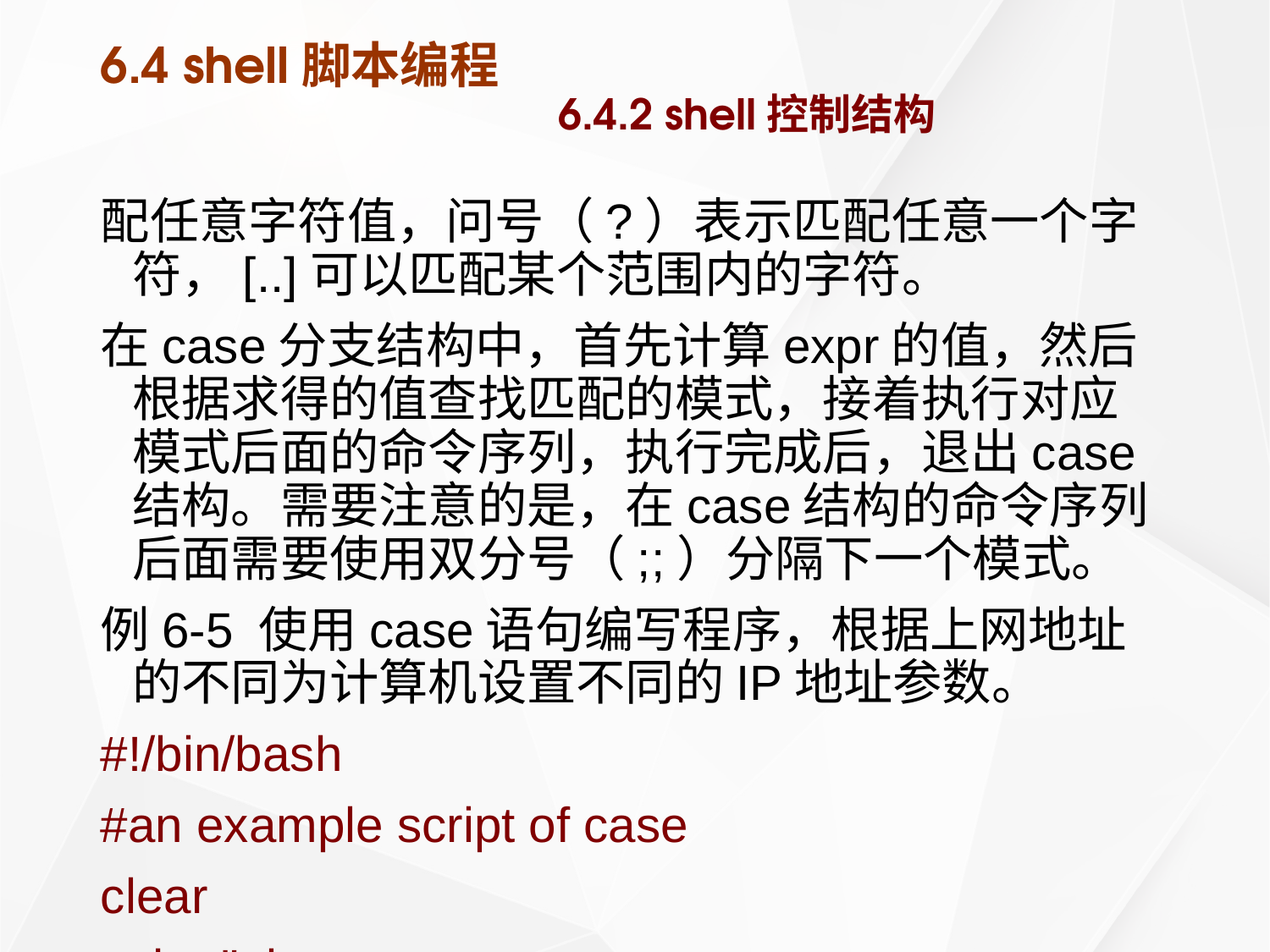

# 6.4 shell脚本编程 6.4.2 shell控制结构
配任意字符值，问号（?）表示匹配任意一个字符，[..]可以匹配某个范围内的字符。
在case分支结构中，首先计算expr的值，然后根据求得的值查找匹配的模式，接着执行对应模式后面的命令序列，执行完成后，退出case结构。需要注意的是，在case结构的命令序列后面需要使用双分号（;;）分隔下一个模式。
例6-5 使用case语句编写程序，根据上网地址的不同为计算机设置不同的IP地址参数。
#!/bin/bash
#an example script of case
clear
echo "please enter current location(home,h,H,office,o,O):"